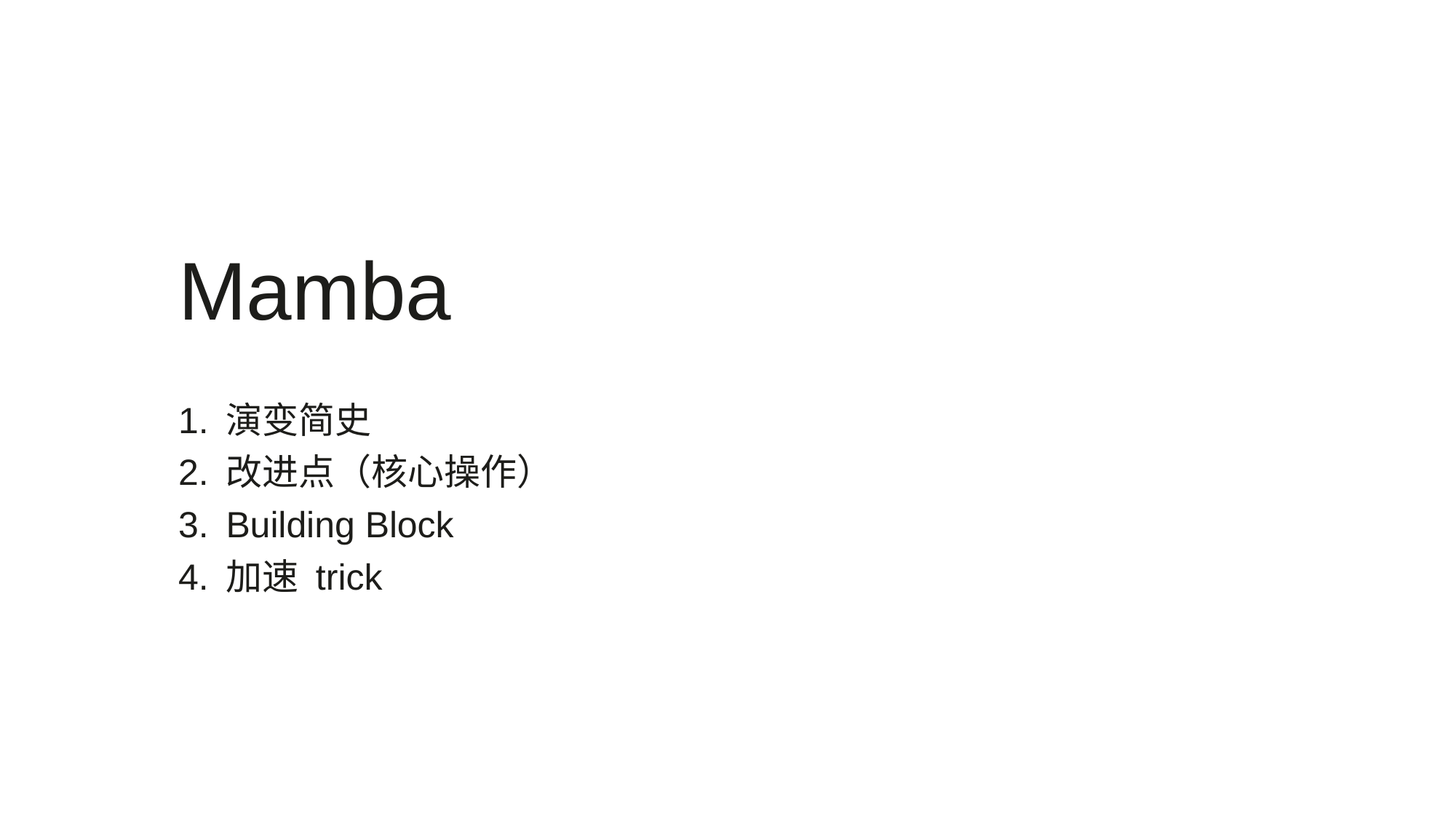

Mamba

演变简史
改进点（核心操作）
Building Block
加速 trick